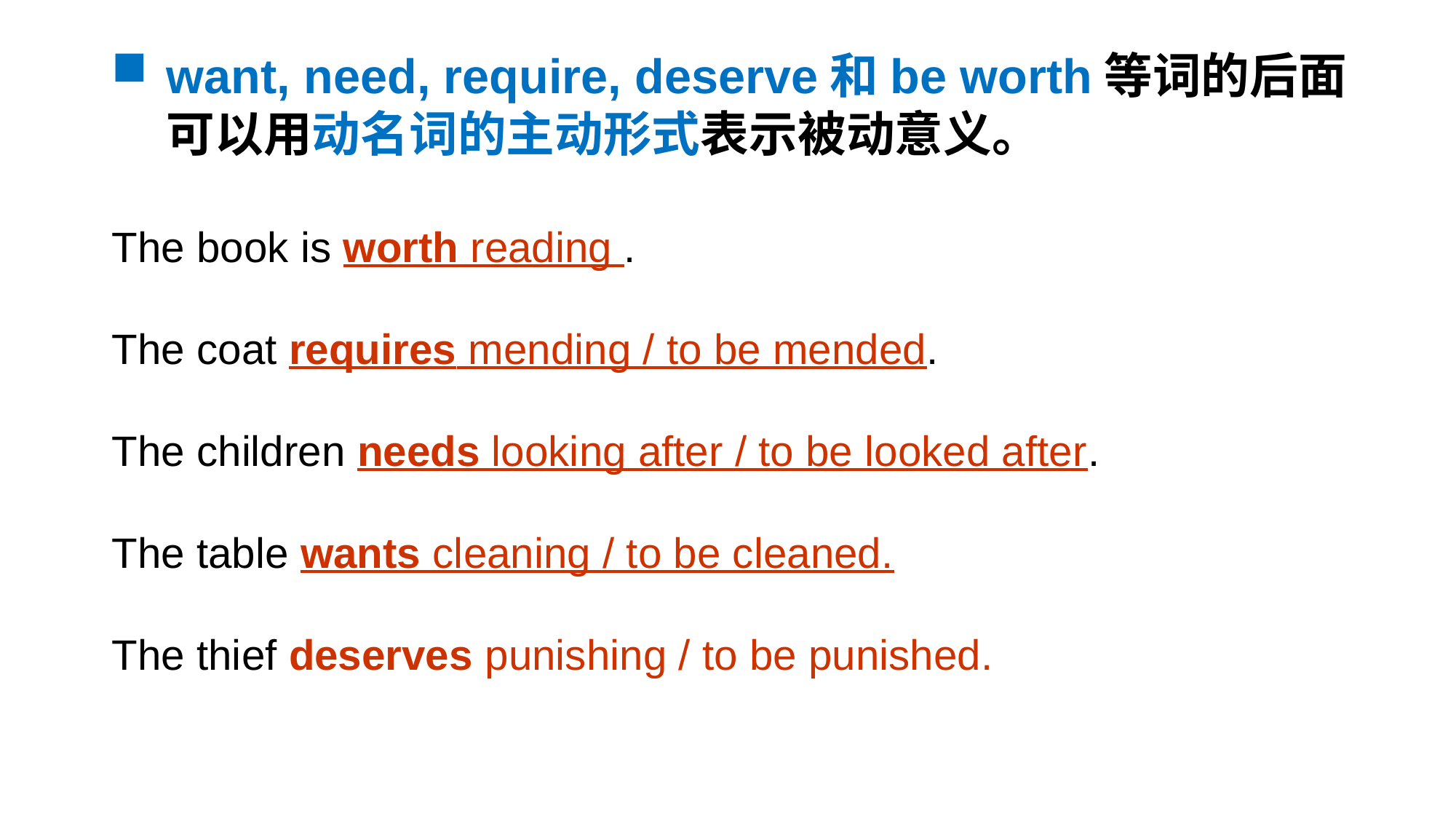

want, need, require, deserve和be worth等词的后面可以用动名词的主动形式表示被动意义。

The book is worth reading .

The coat requires mending / to be mended.

The children needs looking after / to be looked after.

The table wants cleaning / to be cleaned.

The thief deserves punishing / to be punished.